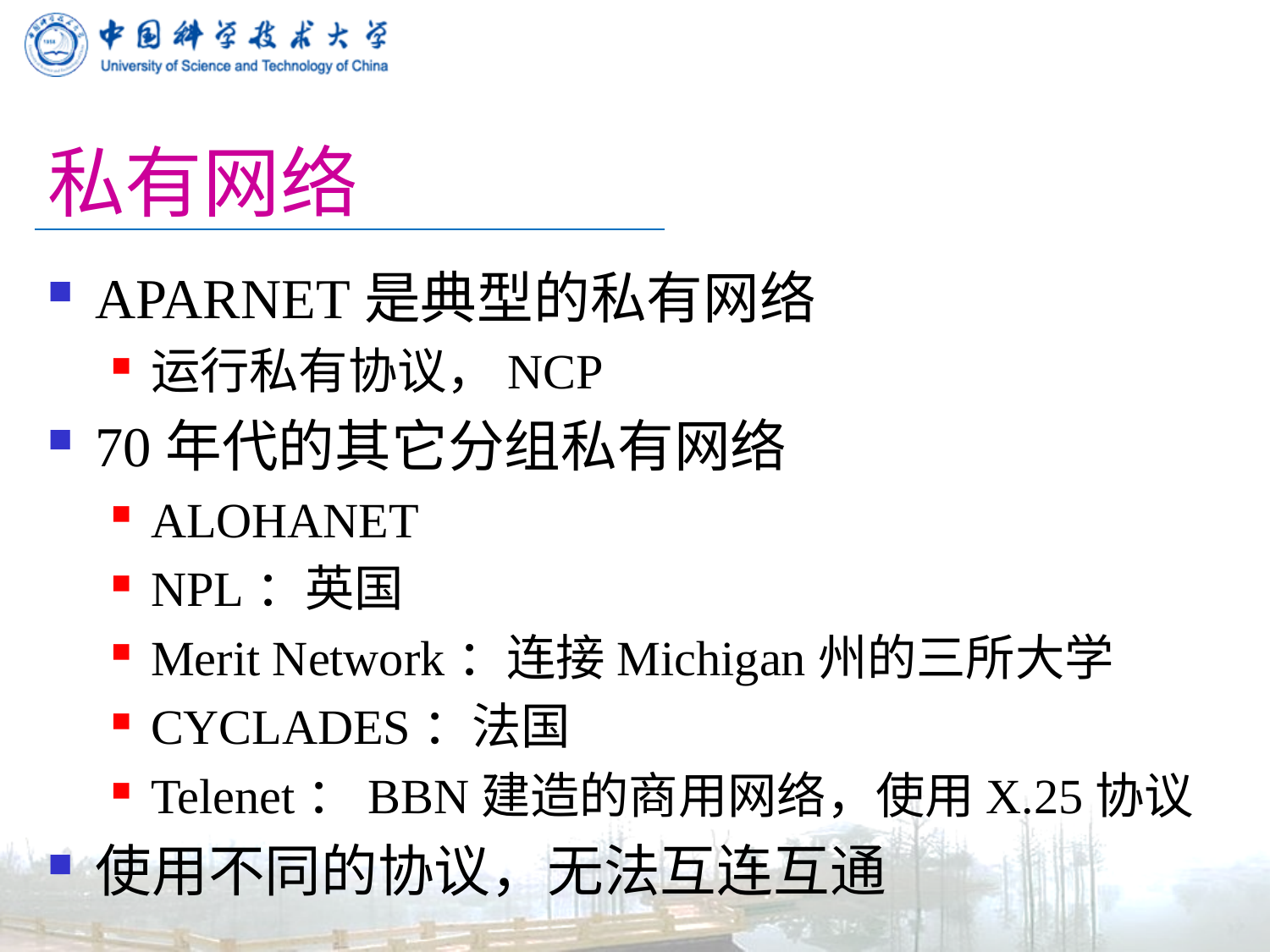

# 私有网络
APARNET是典型的私有网络
运行私有协议，NCP
70年代的其它分组私有网络
ALOHANET
NPL：英国
Merit Network：连接Michigan州的三所大学
CYCLADES：法国
Telenet：BBN建造的商用网络，使用X.25协议
使用不同的协议，无法互连互通